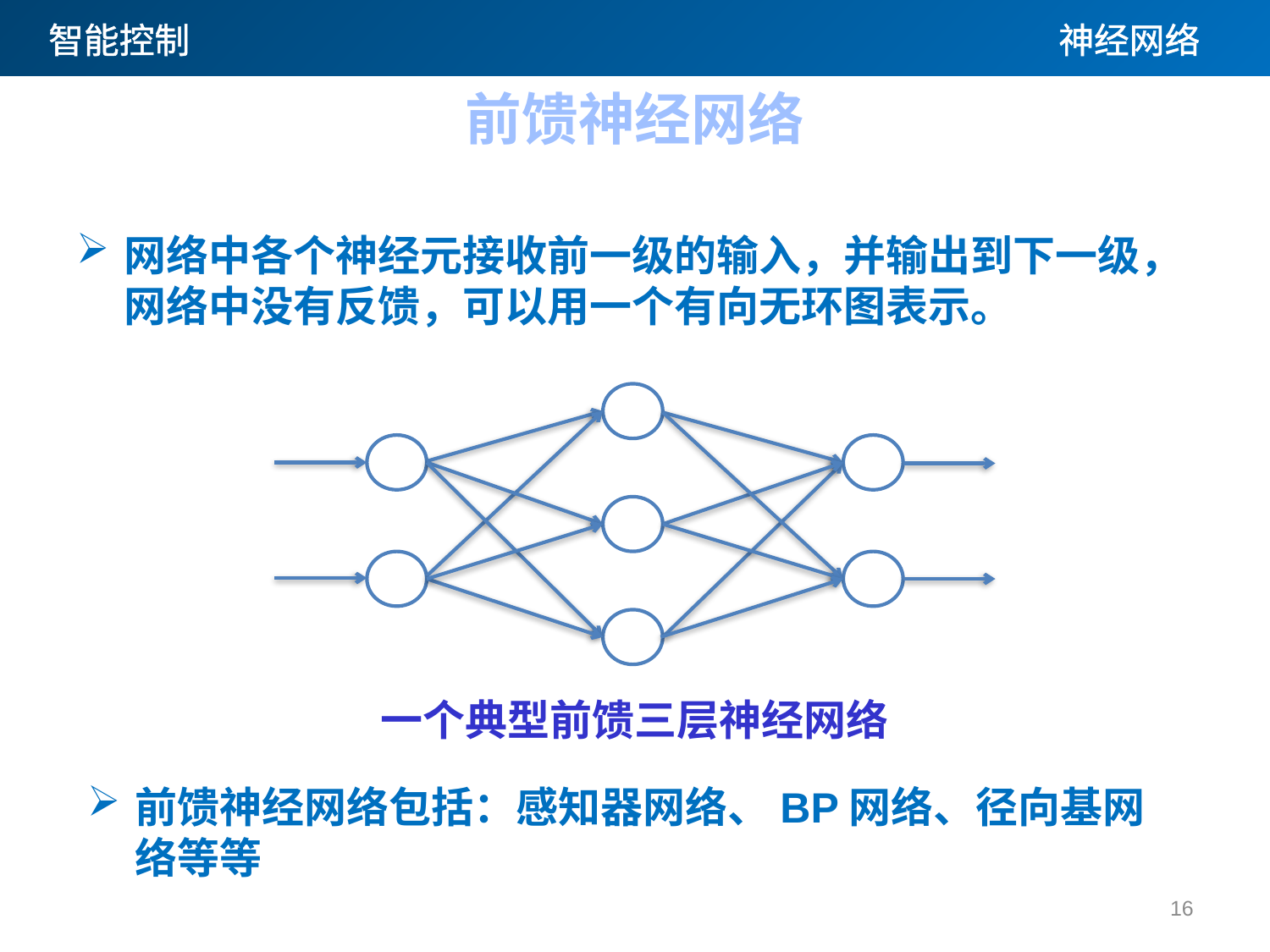

# 前馈神经网络
网络中各个神经元接收前一级的输入，并输出到下一级，网络中没有反馈，可以用一个有向无环图表示。

一个典型前馈三层神经网络
前馈神经网络包括：感知器网络、BP网络、径向基网络等等
16